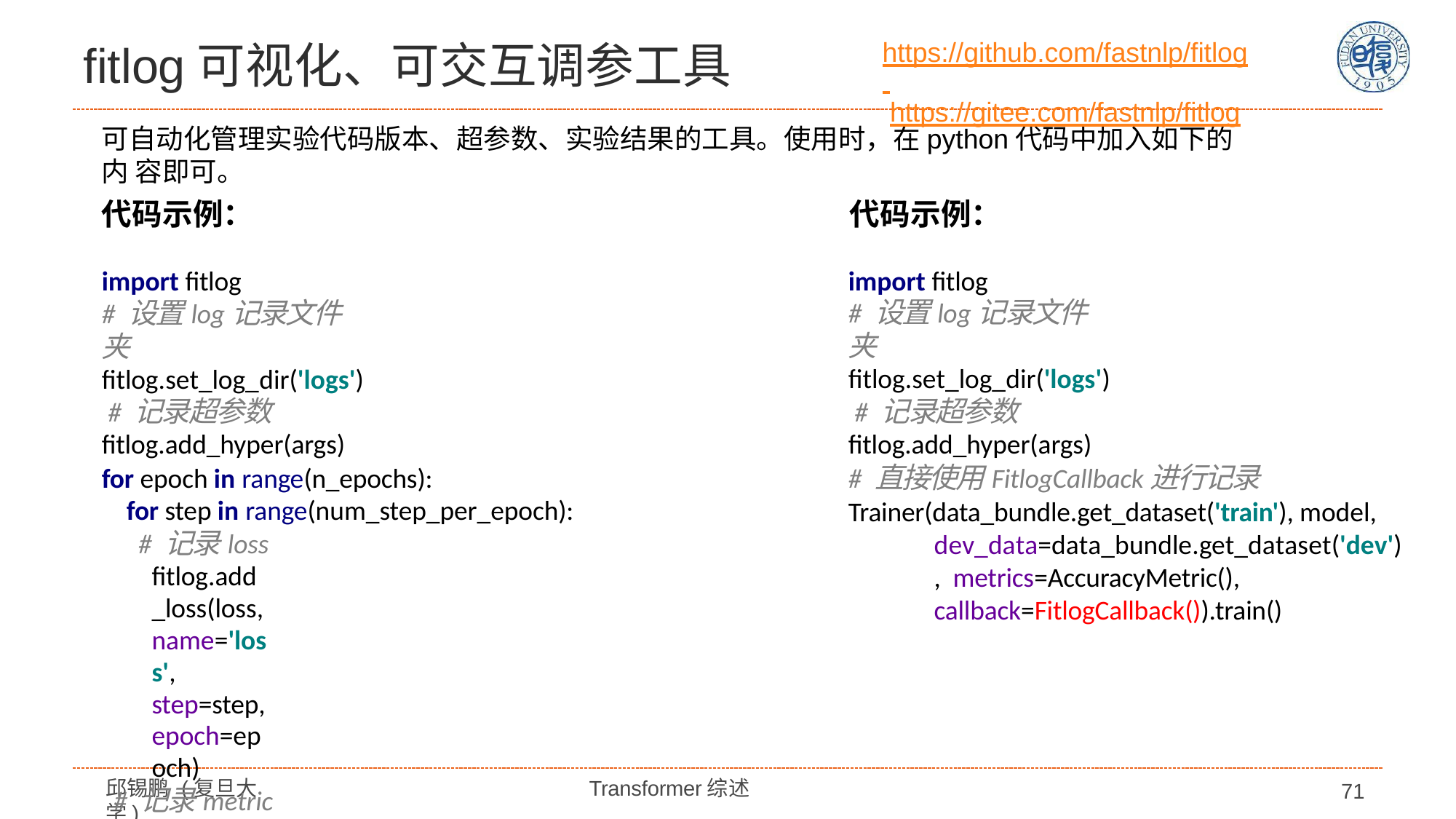

# fitlog可视化、可交互调参工具
https://github.com/fastnlp/fitlog  https://gitee.com/fastnlp/fitlog
可自动化管理实验代码版本、超参数、实验结果的工具。使用时，在python代码中加入如下的内 容即可。
代码示例：	代码示例：
import fitlog
# 设置log记录文件夹 fitlog.set_log_dir('logs')  # 记录超参数 fitlog.add_hyper(args)
import fitlog
# 设置log记录文件夹 fitlog.set_log_dir('logs')  # 记录超参数 fitlog.add_hyper(args)
# 直接使用FitlogCallback进行记录
Trainer(data_bundle.get_dataset('train'), model,  dev_data=data_bundle.get_dataset('dev'),  metrics=AccuracyMetric(),  callback=FitlogCallback()).train()
for epoch in range(n_epochs):
for step in range(num_step_per_epoch):
# 记录loss
fitlog.add_loss(loss, name='loss', step=step, epoch=epoch)
# 记录metric
fitlog.add_metric(f1, name='f1', epoch=epoch, step=step)
if better_result:
# 记录结果
fitlog.add_best_metric(f1, name='f1')
邱锡鹏 (复旦大学)
Transformer综述
71